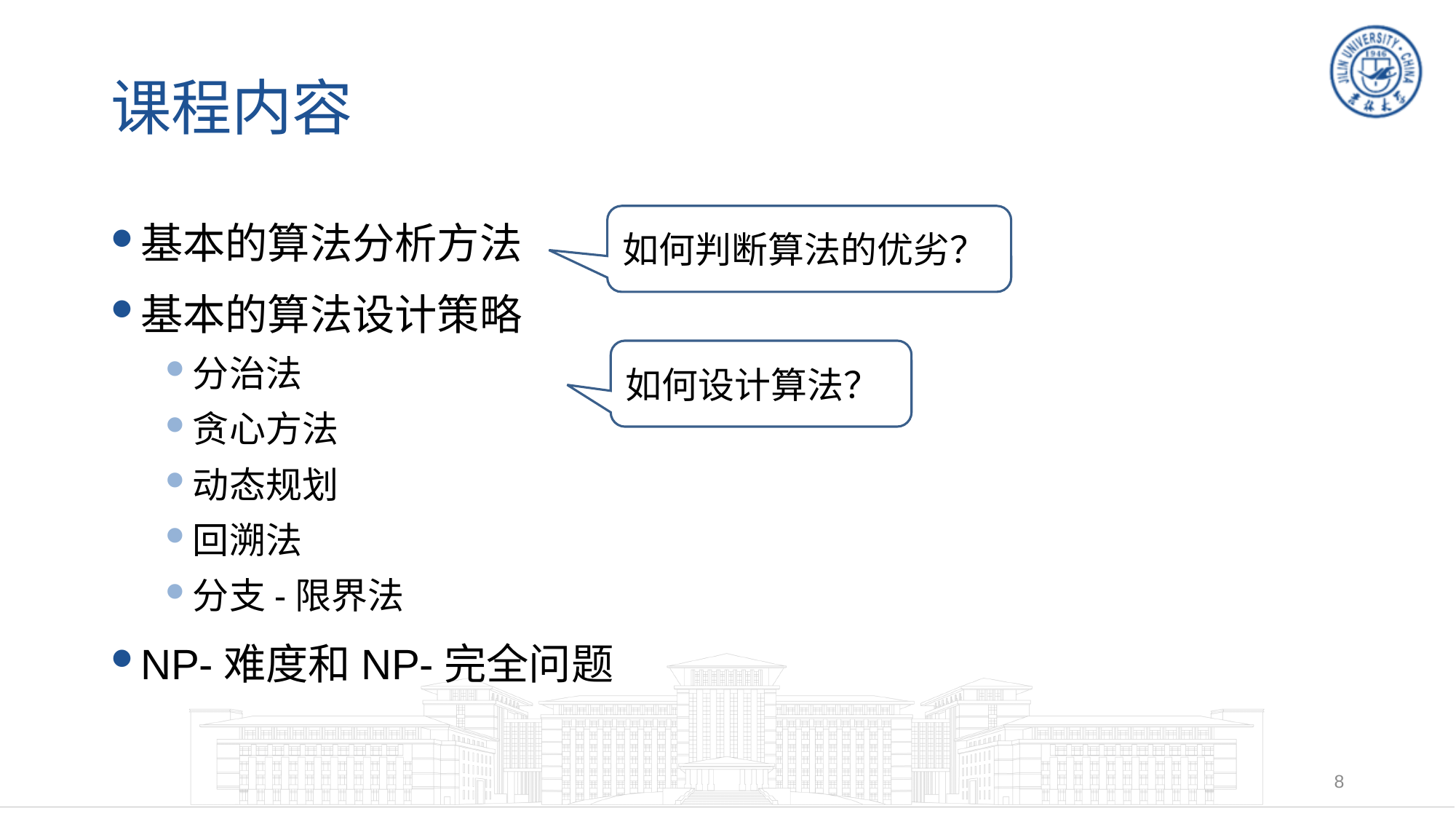

# 课程内容
基本的算法分析方法
基本的算法设计策略
分治法
贪心方法
动态规划
回溯法
分支-限界法
NP-难度和NP-完全问题

如何判断算法的优劣？
如何设计算法？
8